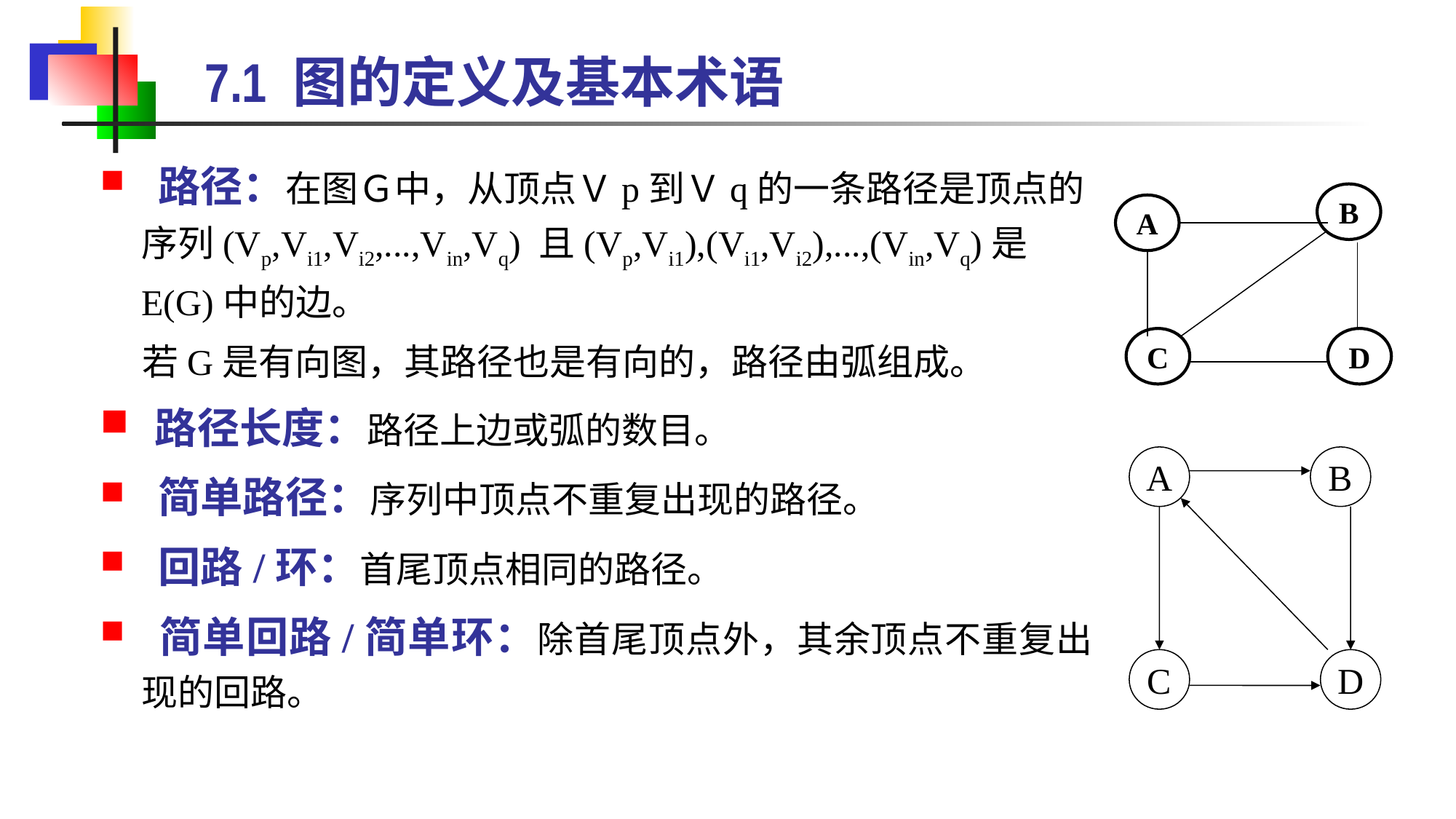

# 7.1 图的定义及基本术语
 路径：在图Ｇ中，从顶点Ｖp到Ｖq的一条路径是顶点的序列(Vp,Vi1,Vi2,...,Vin,Vq) 且(Vp,Vi1),(Vi1,Vi2),...,(Vin,Vq)是E(G)中的边。
    若G是有向图，其路径也是有向的，路径由弧组成。
路径长度：路径上边或弧的数目。
 简单路径：序列中顶点不重复出现的路径。
 回路/环：首尾顶点相同的路径。
 简单回路/简单环：除首尾顶点外，其余顶点不重复出现的回路。
B
A
C
D
A
B

C
D